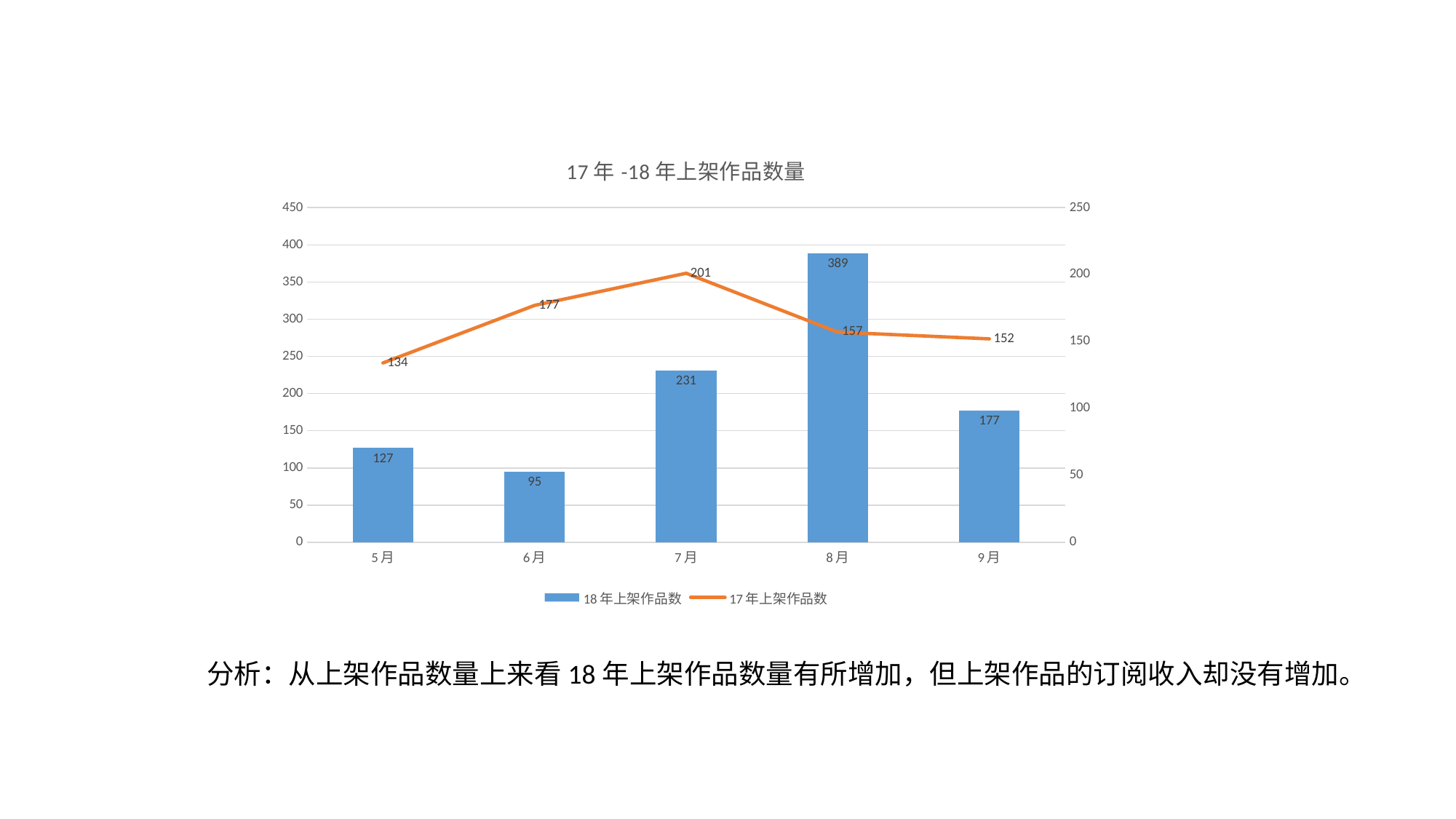

### Chart: 17年-18年上架作品数量

| Category | 18年上架作品数 | 17年上架作品数 |
|---|---|---|
| 5月 | 127.0 | 134.0 |
| 6月 | 95.0 | 177.0 |
| 7月 | 231.0 | 201.0 |
| 8月 | 389.0 | 157.0 |
| 9月 | 177.0 | 152.0 |
分析：从上架作品数量上来看18年上架作品数量有所增加，但上架作品的订阅收入却没有增加。